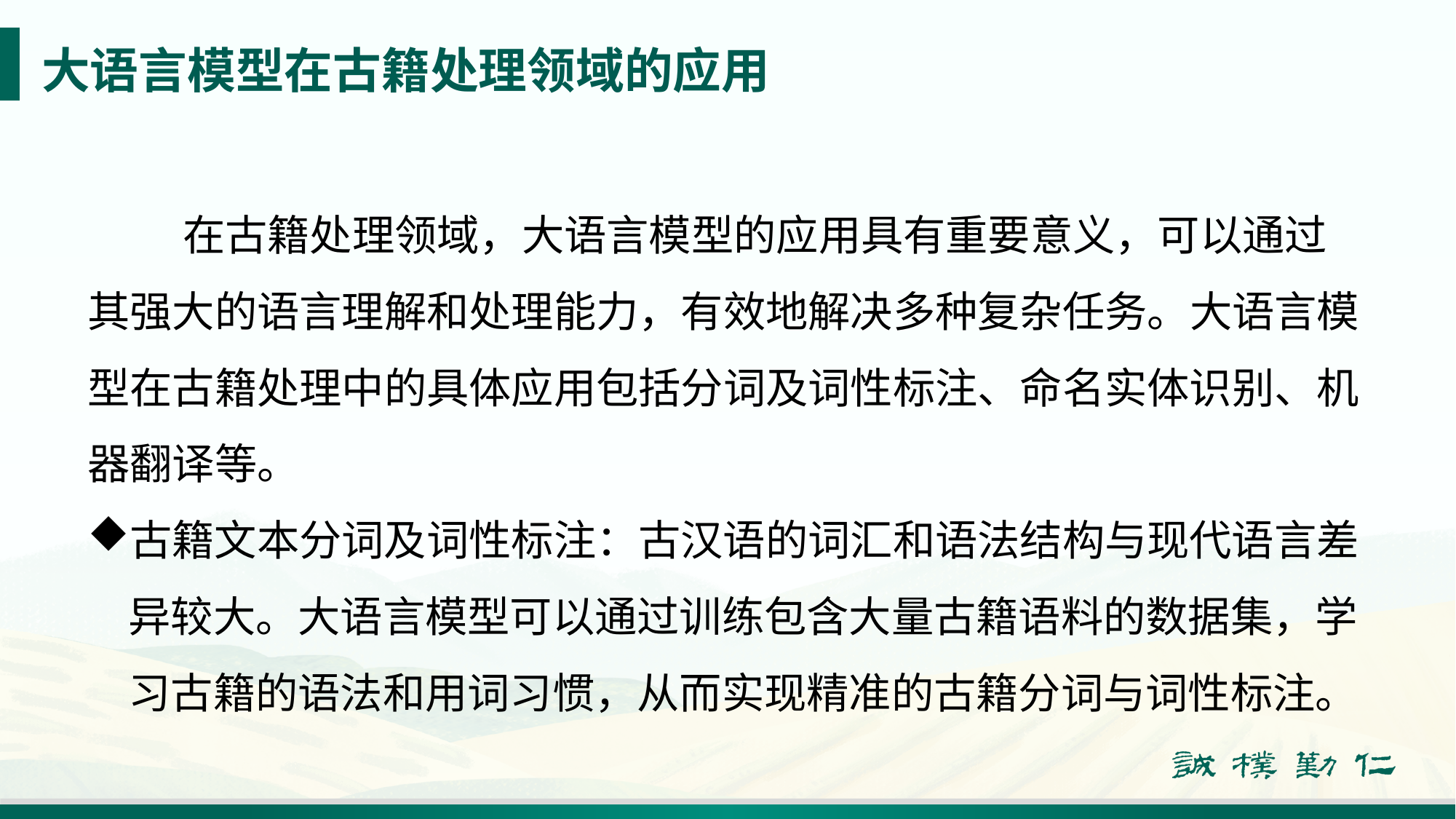

大语言模型在古籍处理领域的应用
         在古籍处理领域，大语言模型的应用具有重要意义，可以通过其强大的语言理解和处理能力，有效地解决多种复杂任务。大语言模型在古籍处理中的具体应用包括分词及词性标注、命名实体识别、机器翻译等。
古籍文本分词及词性标注：古汉语的词汇和语法结构与现代语言差异较大。大语言模型可以通过训练包含大量古籍语料的数据集，学习古籍的语法和用词习惯，从而实现精准的古籍分词与词性标注。